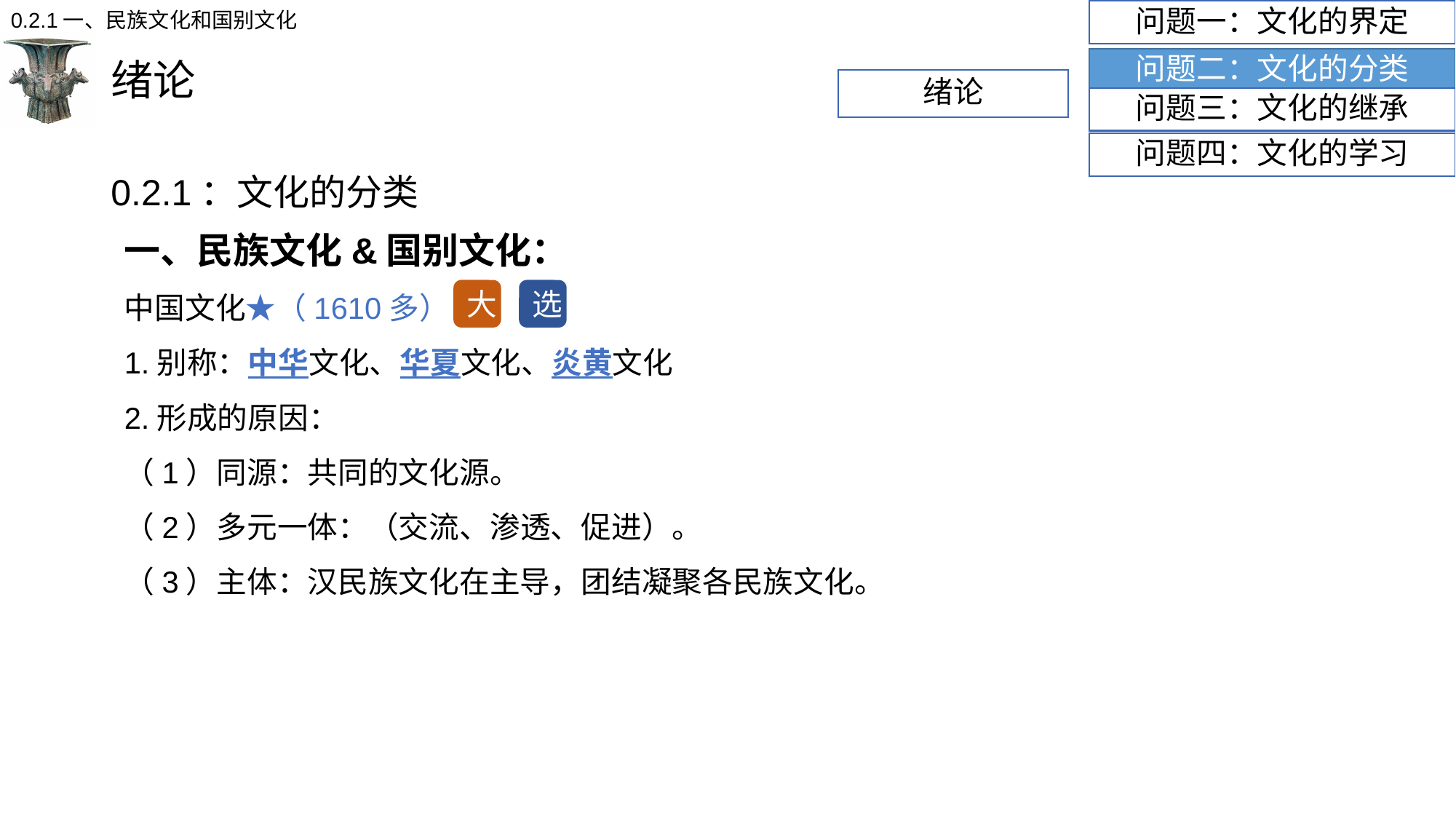

绪论
0.2.1一、民族文化和国别文化
问题一：文化的界定
# 绪论
问题二：文化的分类
问题三：文化的继承
问题四：文化的学习
0.2.1：文化的分类

一、民族文化&国别文化：
中国文化★（1610多）
1.别称：中华文化、华夏文化、炎黄文化
2.形成的原因：
（1）同源：共同的文化源。
（2）多元一体：（交流、渗透、促进）。
（3）主体：汉民族文化在主导，团结凝聚各民族文化。

大
选
81